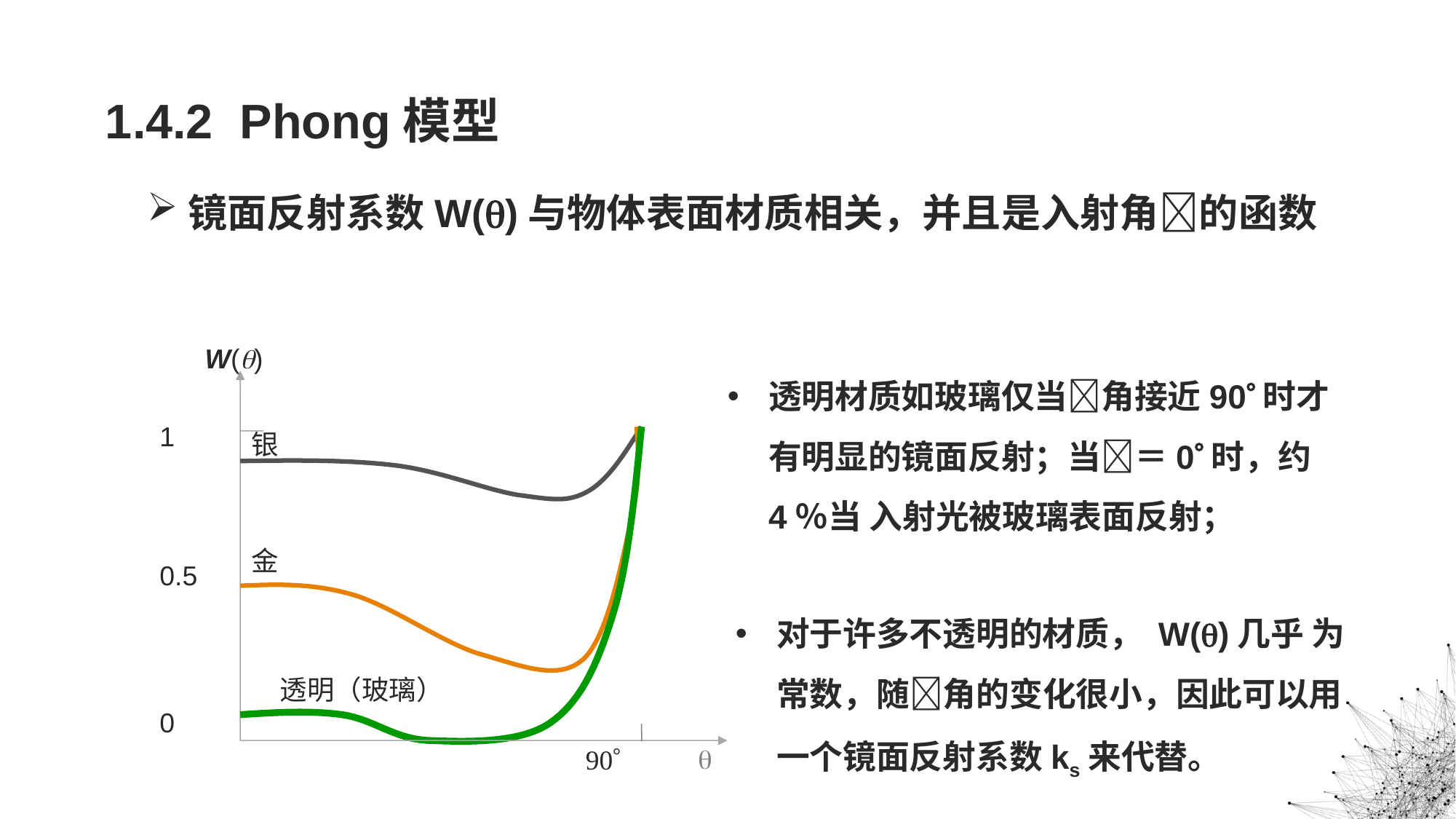

# 1.4.2  Phong模型
镜面反射系数W(θ)与物体表面材质相关，并且是入射角θ的函数

W(θ)

1

0.5

0

银

金
透明（玻璃）

θ
90°

透明材质如玻璃仅当θ角接近90°时才有明显的镜面反射；当θ＝0°时，约4％当 入射光被玻璃表面反射；
对于许多不透明的材质， W(θ)几乎 为常数，随θ角的变化很小，因此可以用一个镜面反射系数ks来代替。